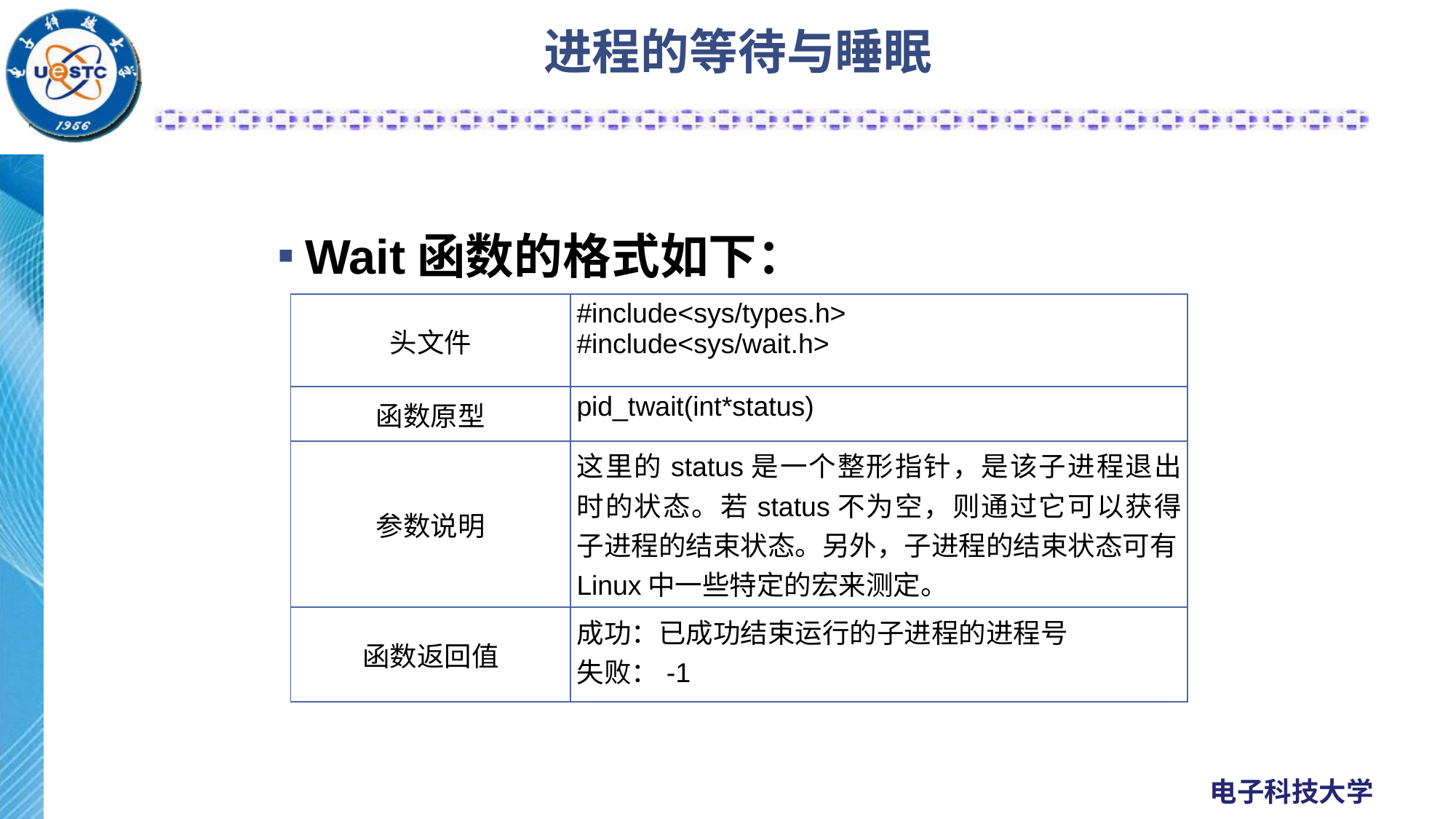

# 进程的等待与睡眠
Wait函数的格式如下：

| 头文件 | #include<sys/types.h> #include<sys/wait.h> |
| --- | --- |
| 函数原型 | pid\_twait(int\*status) |
| 参数说明 | 这里的status是一个整形指针，是该子进程退出时的状态。若status不为空，则通过它可以获得子进程的结束状态。另外，子进程的结束状态可有Linux中一些特定的宏来测定。 |
| 函数返回值 | 成功：已成功结束运行的子进程的进程号 失败：-1 |